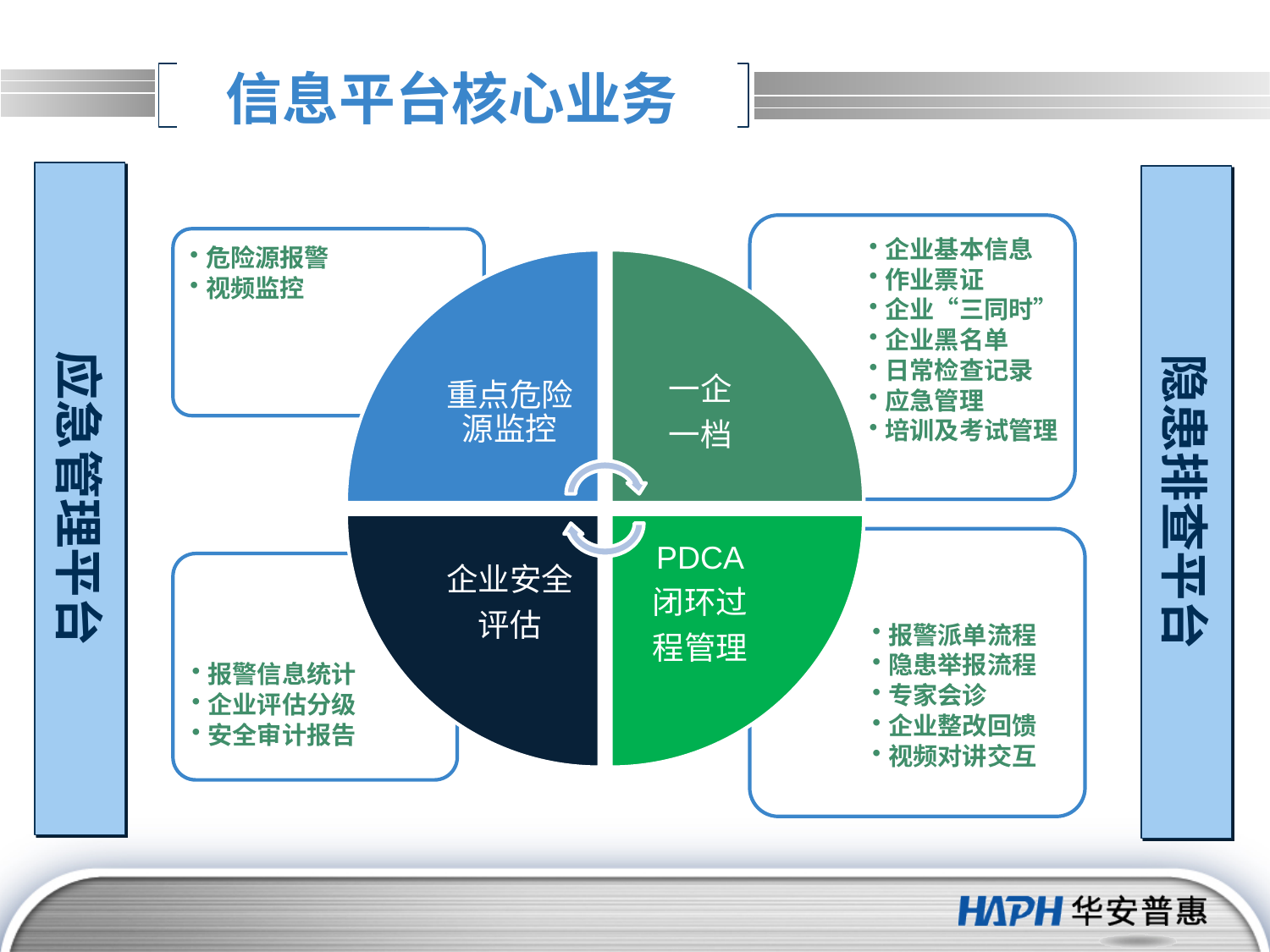

# 信息平台核心业务
应急管理平台
隐患排查平台
报警派单流程
隐患举报流程
专家会诊
企业整改回馈
视频对讲交互

报警信息统计
企业评估分级
安全审计报告

企业基本信息
作业票证
企业“三同时”
企业黑名单
日常检查记录
应急管理
培训及考试管理
危险源报警
视频监控
重点危险源监控
一企
一档
PDCA
闭环过
程管理
企业安全
评估